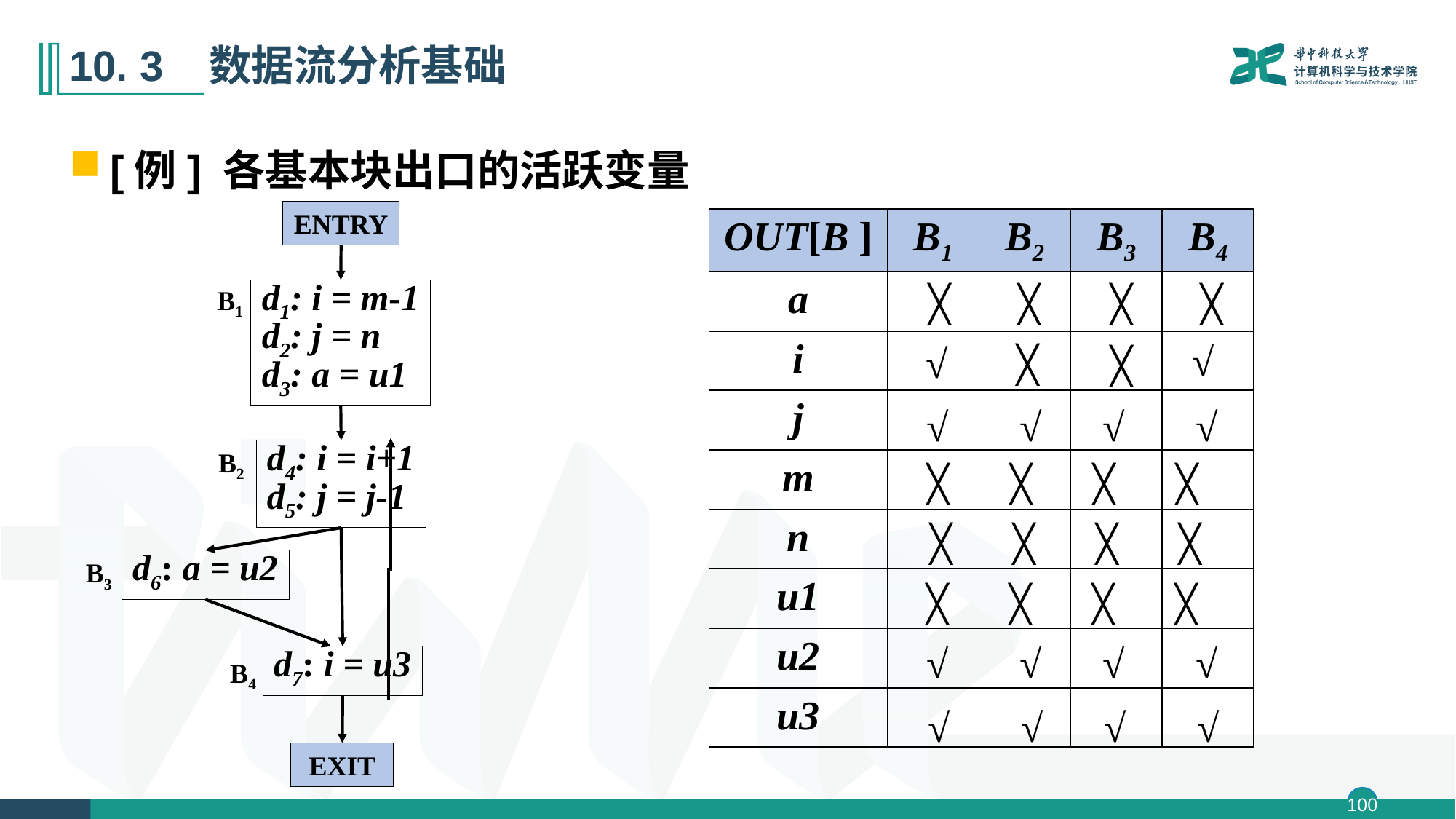

# 10. 3   数据流分析基础
[例] 各基本块出口的活跃变量

ENTRY
B1
d1: i = m-1
d2: j = n
d3: a = u1

B2
d4: i = i+1
d5: j = j-1
B3
d6: a = u2
d7: i = u3
B4

EXIT
| OUT[B ] | B1 | B2 | B3 | B4 |
| --- | --- | --- | --- | --- |
| a |  |  |  |  |
| i |  |  |  |  |
| j |  |  |  |  |
| m |  |  |  |  |
| n |  |  |  |  |
| u1 |  |  |  |  |
| u2 |  |  |  |  |
| u3 |  |  |  |  |
╳
╳
╳
╳
√
√
╳
╳
√       √      √       √
╳      ╳      ╳      ╳
╳      ╳      ╳      ╳
╳      ╳      ╳      ╳
√       √      √       √
√       √      √       √